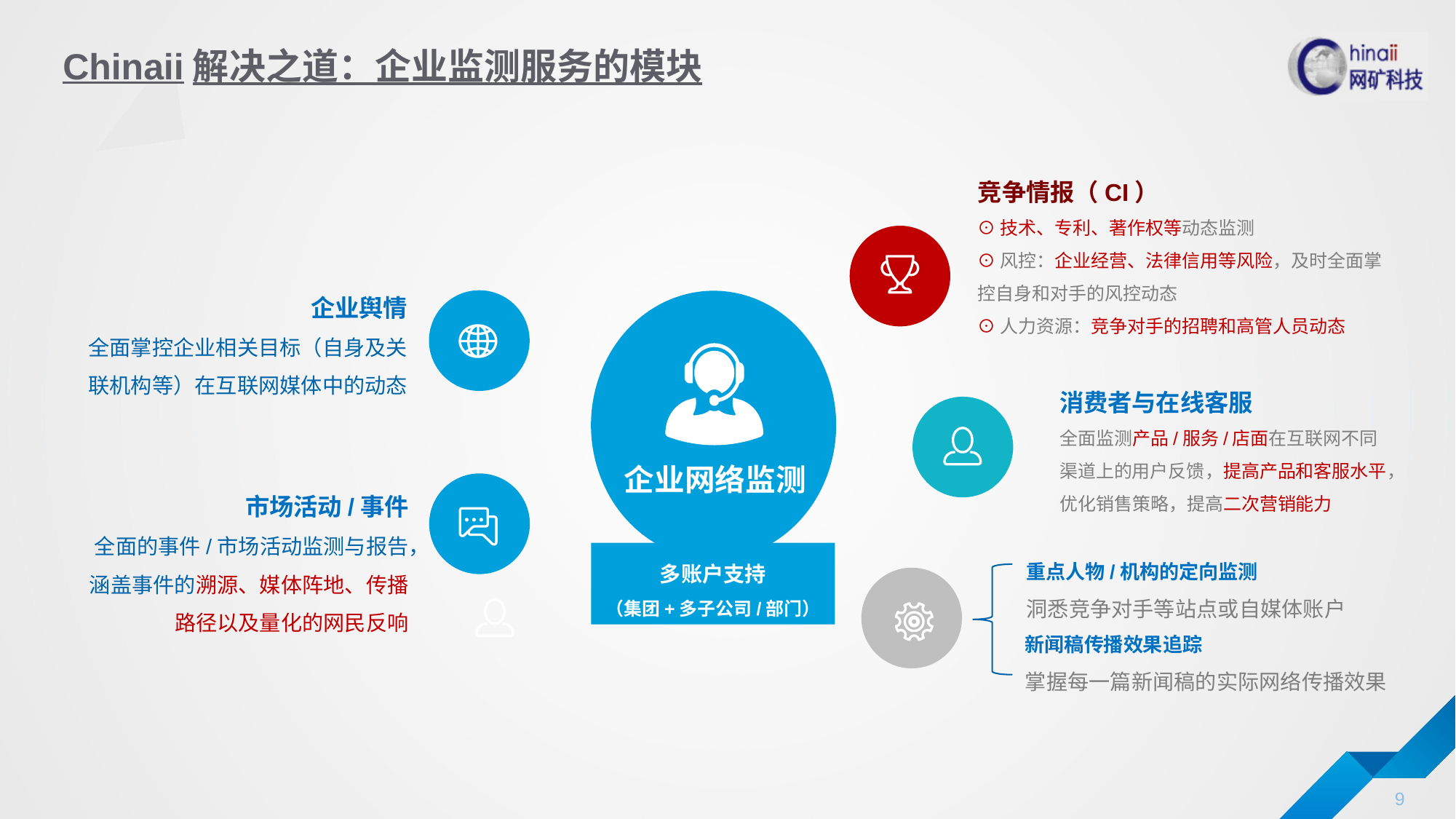

# Chinaii解决之道：企业监测服务的模块

竞争情报（CI）
⊙技术、专利、著作权等动态监测
⊙风控：企业经营、法律信用等风险，及时全面掌控自身和对手的风控动态
⊙人力资源：竞争对手的招聘和高管人员动态

企业舆情
全面掌控企业相关目标（自身及关联机构等）在互联网媒体中的动态

企业网络监测
消费者与在线客服
全面监测产品/服务/店面在互联网不同渠道上的用户反馈，提高产品和客服水平，优化销售策略，提高二次营销能力

市场活动/事件
全面的事件/市场活动监测与报告，涵盖事件的溯源、媒体阵地、传播路径以及量化的网民反响
重点人物/机构的定向监测
洞悉竞争对手等站点或自媒体账户
多账户支持
（集团+多子公司/部门）

新闻稿传播效果追踪
掌握每一篇新闻稿的实际网络传播效果
9